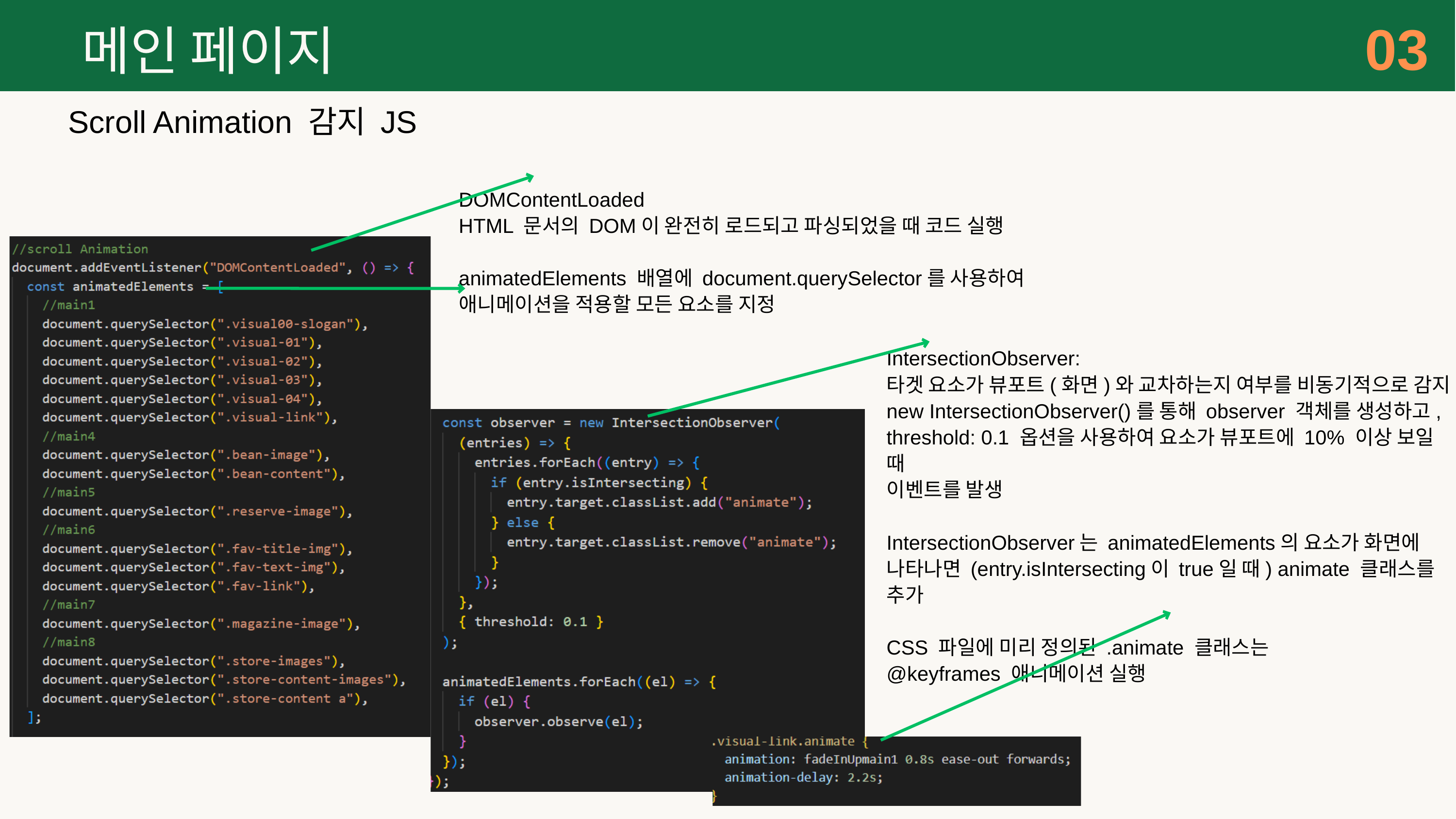

03
메인 페이지
Scroll Animation 감지 JS

DOMContentLoaded
HTML 문서의 DOM이 완전히 로드되고 파싱되었을 때 코드 실행

animatedElements 배열에 document.querySelector를 사용하여 애니메이션을 적용할 모든 요소를 지정

IntersectionObserver:
타겟 요소가 뷰포트(화면)와 교차하는지 여부를 비동기적으로 감지
new IntersectionObserver()를 통해 observer 객체를 생성하고,
threshold: 0.1 옵션을 사용하여 요소가 뷰포트에 10% 이상 보일 때
이벤트를 발생

IntersectionObserver는 animatedElements의 요소가 화면에 나타나면 (entry.isIntersecting이 true일 때) animate 클래스를 추가

CSS 파일에 미리 정의된 .animate 클래스는
@keyframes 애니메이션 실행